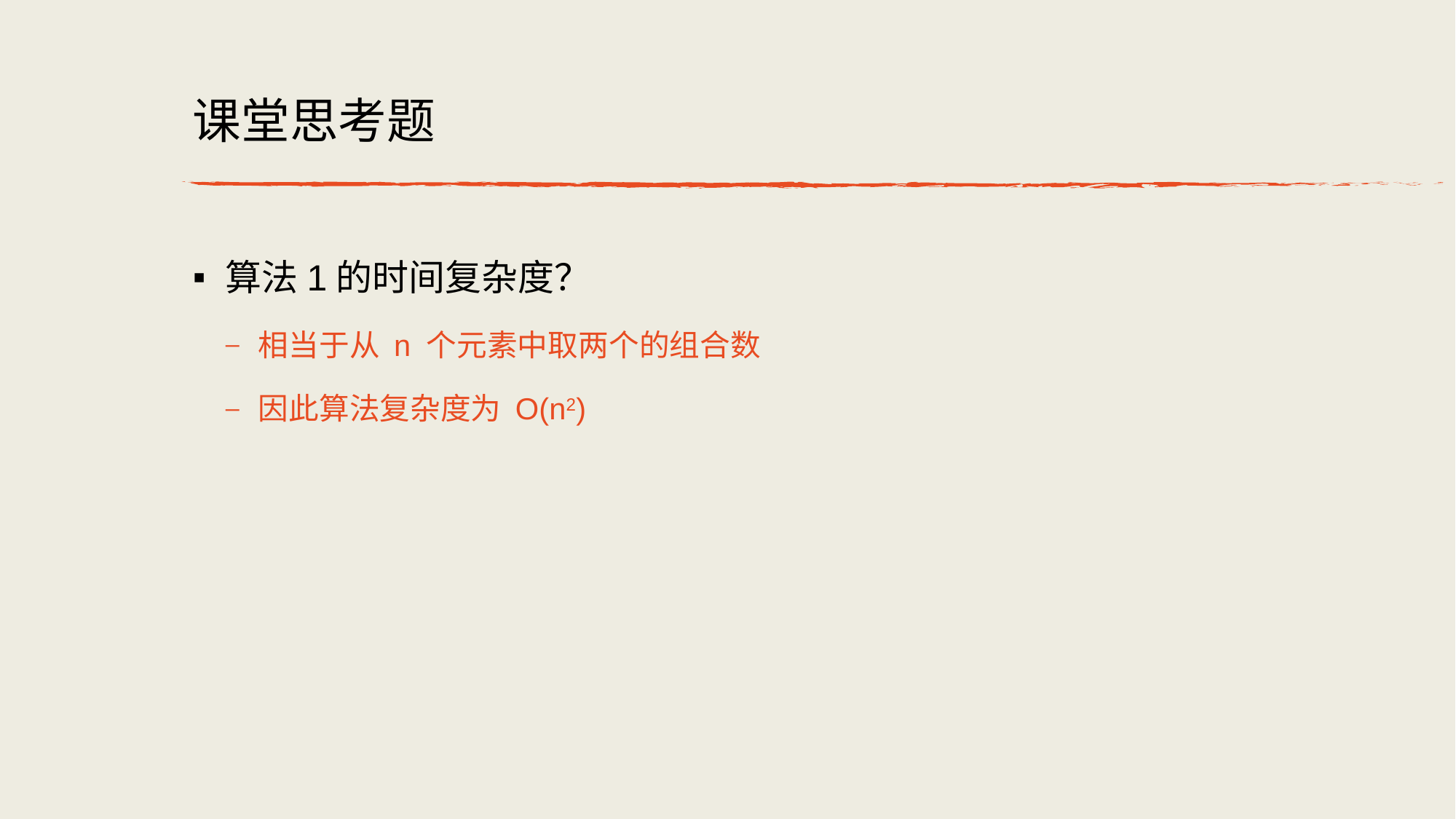

# 课堂思考题
算法1的时间复杂度？
相当于从 n 个元素中取两个的组合数
因此算法复杂度为 O(n2)